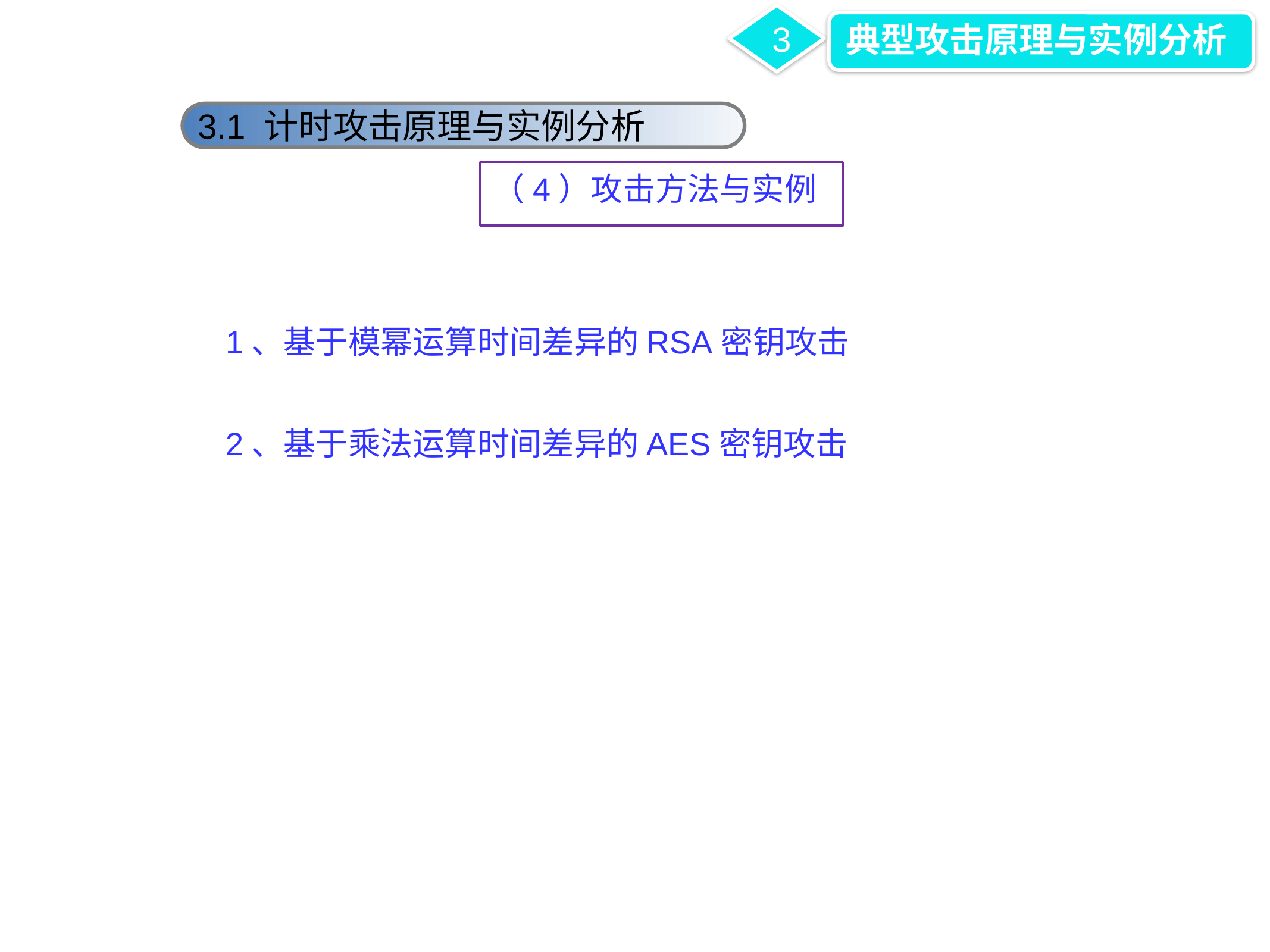

3

典型攻击原理与实例分析
3.1 计时攻击原理与实例分析
（4）攻击方法与实例
1、基于模幂运算时间差异的RSA密钥攻击
2、基于乘法运算时间差异的AES密钥攻击